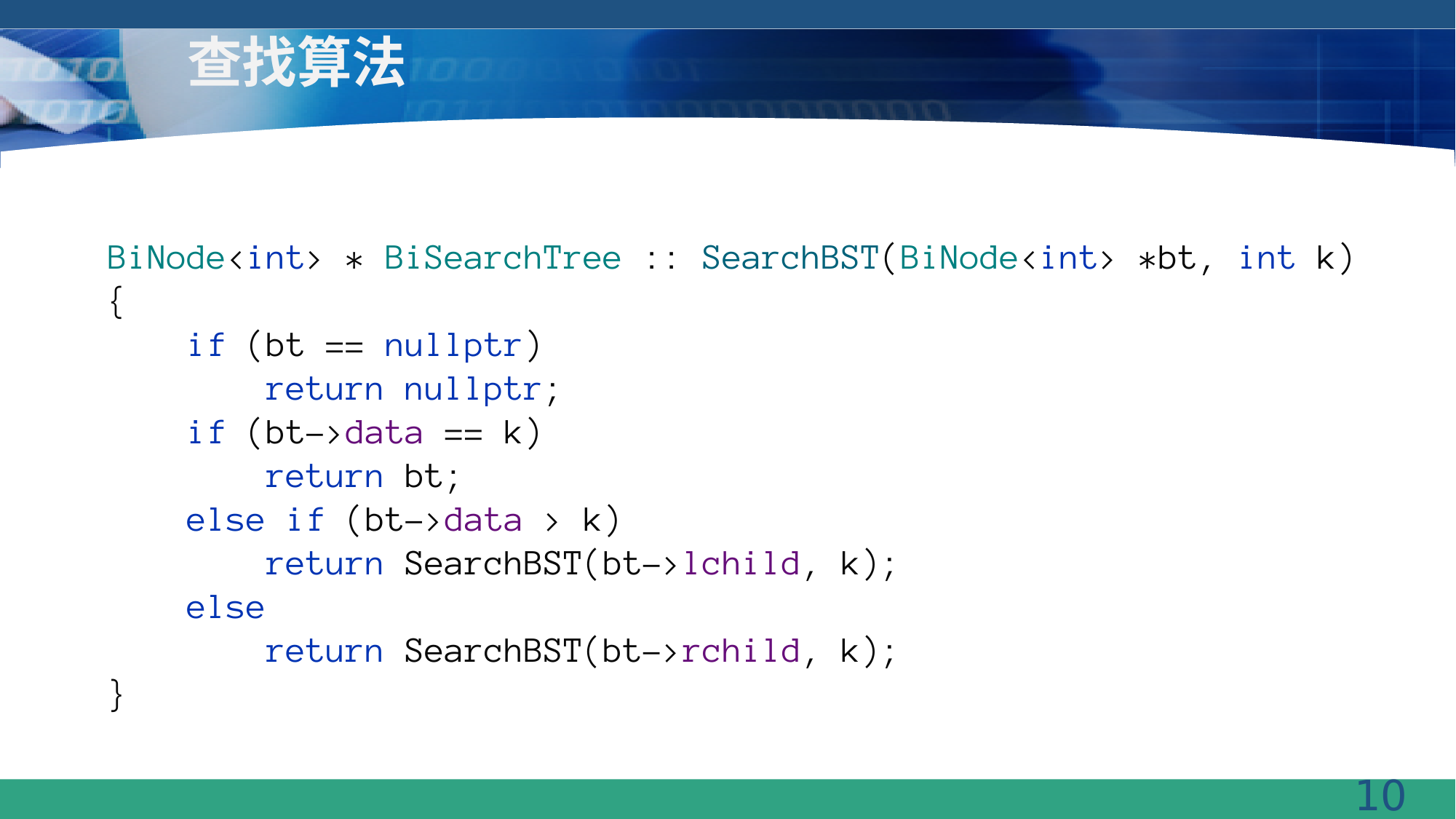

# 查找算法
BiNode<int> * BiSearchTree :: SearchBST(BiNode<int> *bt, int k)
{
    if (bt == nullptr)
        return nullptr;
    if (bt->data == k)
        return bt;
    else if (bt->data > k)
        return SearchBST(bt->lchild, k);
    else
        return SearchBST(bt->rchild, k);
}